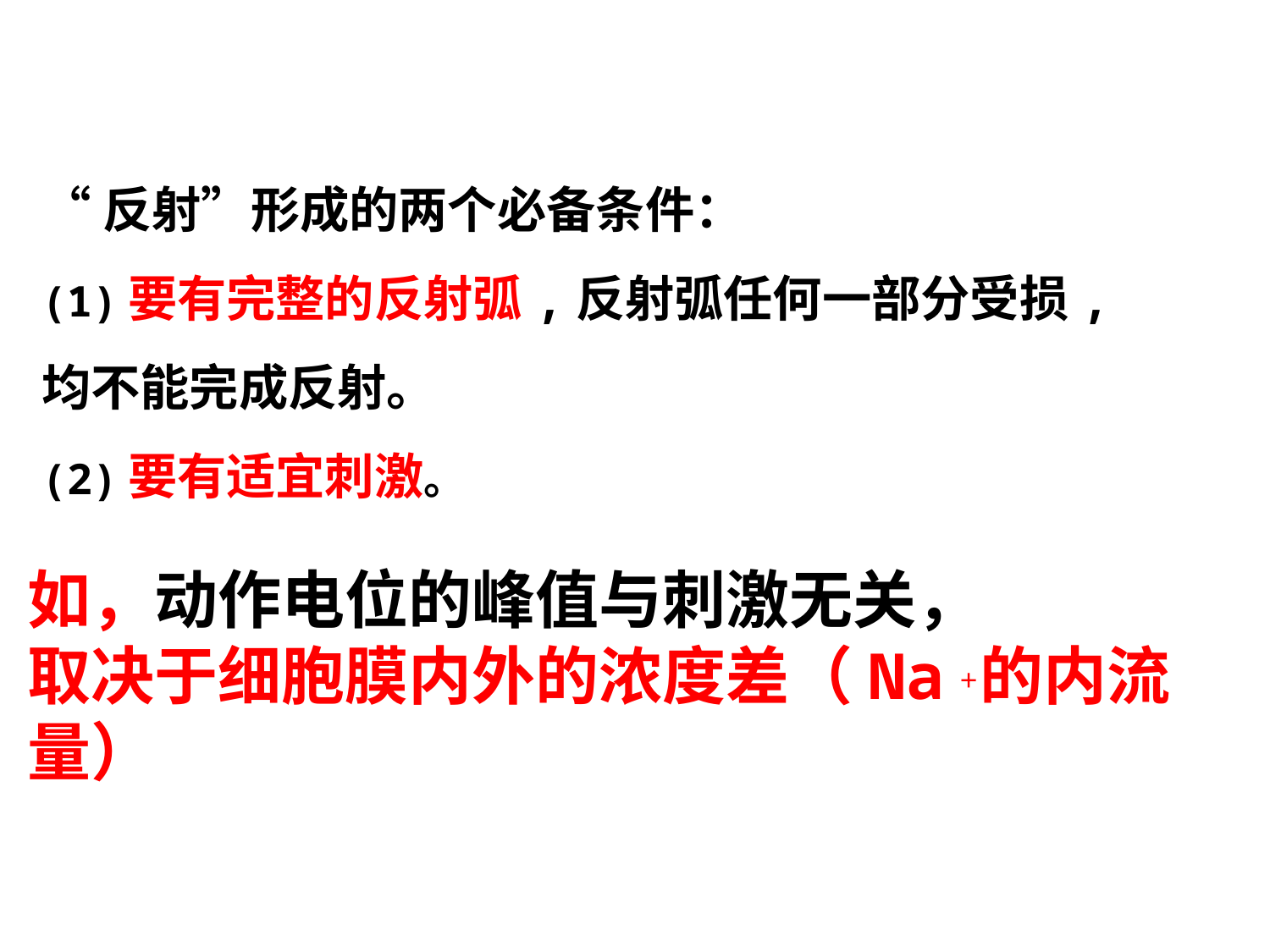

“反射”形成的两个必备条件：
(1)要有完整的反射弧,反射弧任何一部分受损,均不能完成反射。
(2)要有适宜刺激。
如，动作电位的峰值与刺激无关，
取决于细胞膜内外的浓度差（Na＋的内流量）